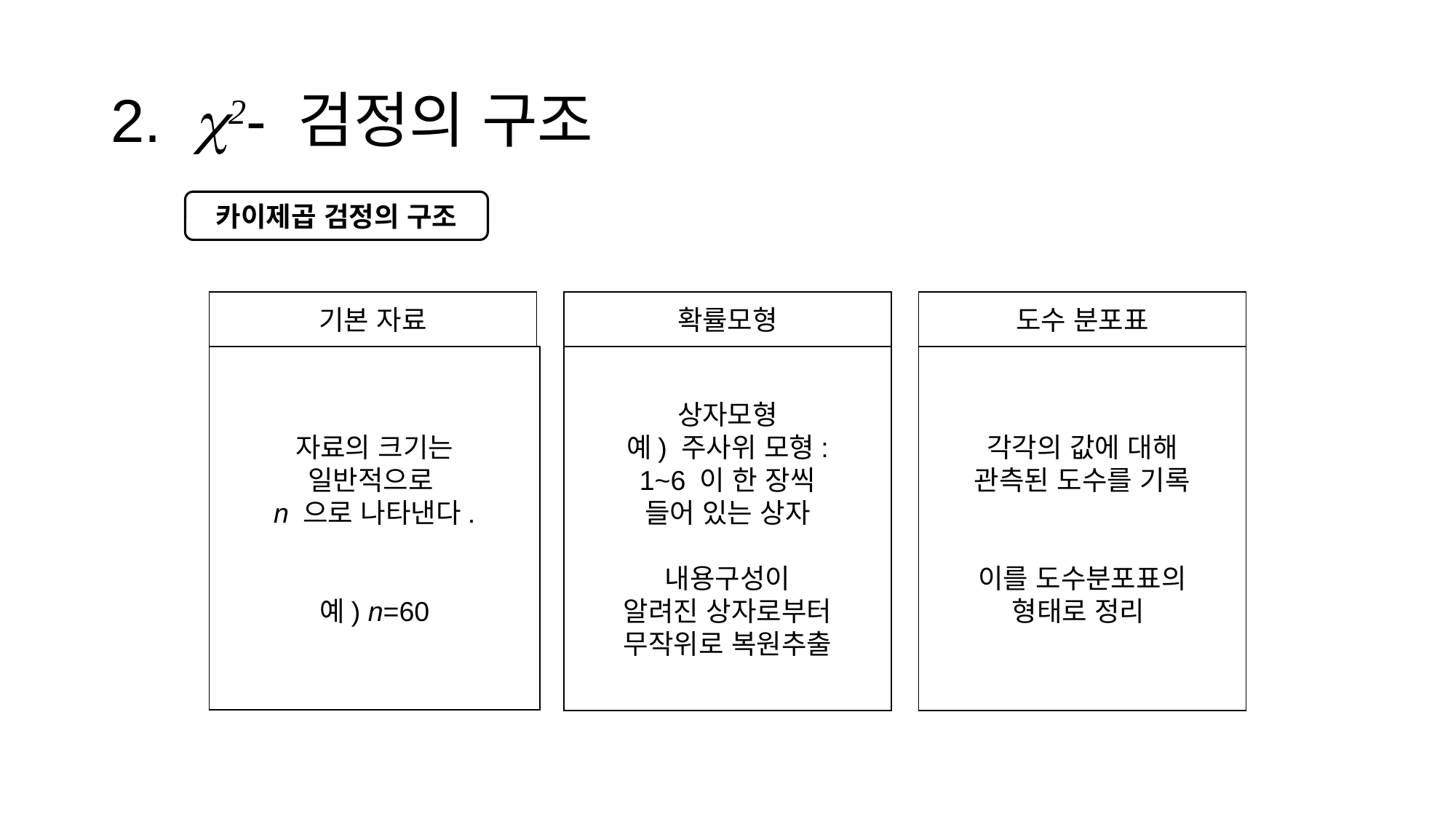

# 2.  χ2- 검정의 구조
카이제곱 검정의 구조
기본 자료
확률모형
도수 분포표
자료의 크기는
일반적으로
n 으로 나타낸다.

예) n=60
상자모형
예) 주사위 모형:
1~6 이 한 장씩
들어 있는 상자

내용구성이
알려진 상자로부터
무작위로 복원추출

각각의 값에 대해
관측된 도수를 기록

이를 도수분포표의
형태로 정리